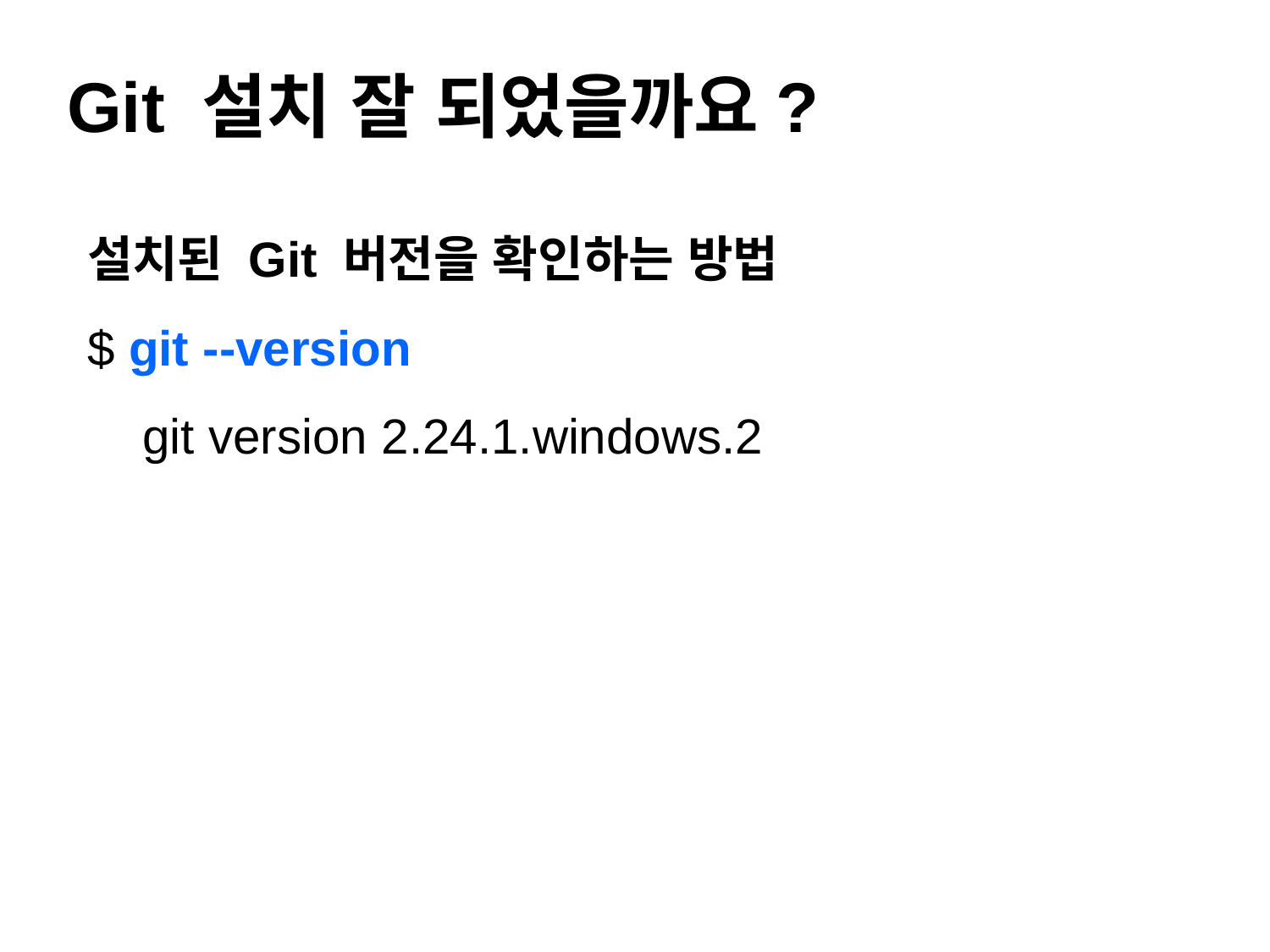

#
Git 설치 잘 되었을까요?

설치된 Git 버전을 확인하는 방법
$ git --version
    git version 2.24.1.windows.2